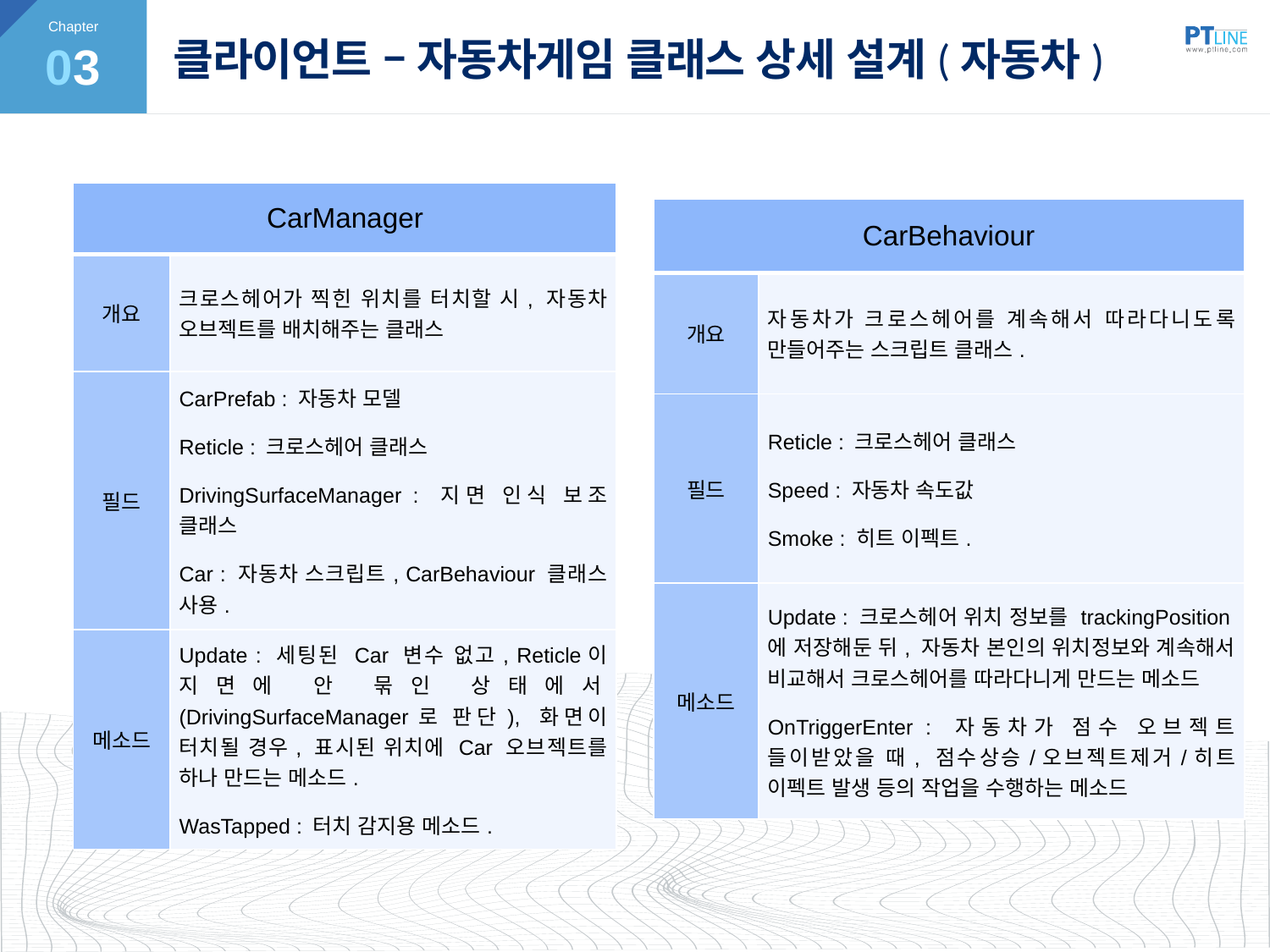

03
# 클라이언트 – 자동차게임 클래스 상세 설계(자동차)
| CarManager |  |
| --- | --- |
| 개요 | 크로스헤어가 찍힌 위치를 터치할 시, 자동차 오브젝트를 배치해주는 클래스 |
| 필드 | CarPrefab : 자동차 모델 Reticle : 크로스헤어 클래스 DrivingSurfaceManager : 지면 인식 보조 클래스 Car : 자동차 스크립트, CarBehaviour 클래스 사용. |
| 메소드 | Update : 세팅된 Car 변수 없고, Reticle이 지면에 안 묶인 상태에서(DrivingSurfaceManager로 판단), 화면이 터치될 경우, 표시된 위치에 Car 오브젝트를 하나 만드는 메소드. WasTapped : 터치 감지용 메소드. |
| CarBehaviour |  |
| --- | --- |
| 개요 | 자동차가 크로스헤어를 계속해서 따라다니도록 만들어주는 스크립트 클래스. |
| 필드 | Reticle : 크로스헤어 클래스 Speed : 자동차 속도값 Smoke : 히트 이펙트. |
| 메소드 | Update : 크로스헤어 위치 정보를 trackingPosition에 저장해둔 뒤, 자동차 본인의 위치정보와 계속해서 비교해서 크로스헤어를 따라다니게 만드는 메소드 OnTriggerEnter : 자동차가 점수 오브젝트 들이받았을 때, 점수상승/오브젝트제거/히트 이펙트 발생 등의 작업을 수행하는 메소드 |